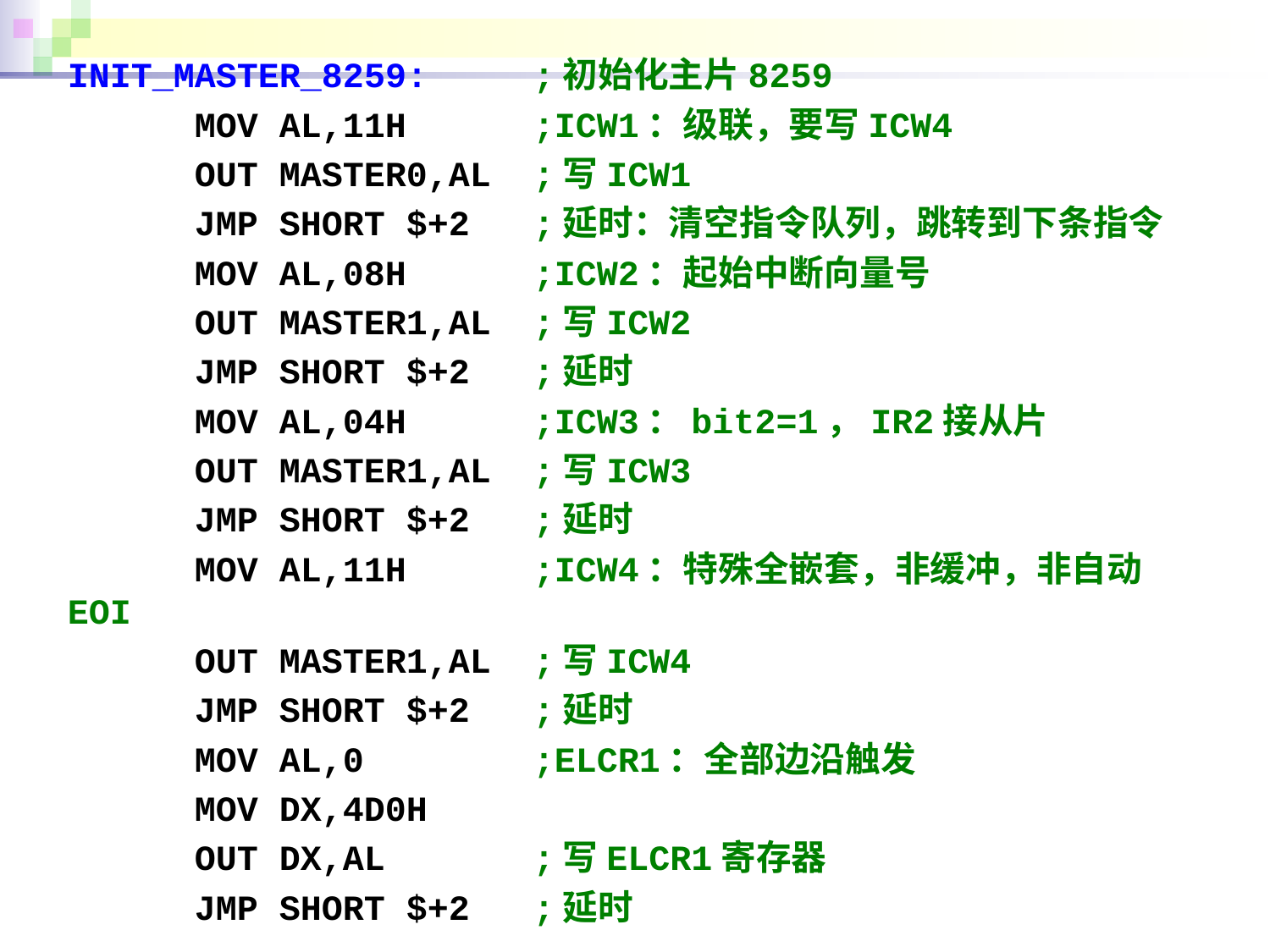

INIT_MASTER_8259:     ;初始化主片8259
      MOV AL,11H      ;ICW1：级联，要写ICW4
      OUT MASTER0,AL  ;写ICW1
      JMP SHORT $+2   ;延时：清空指令队列，跳转到下条指令
      MOV AL,08H      ;ICW2：起始中断向量号
      OUT MASTER1,AL  ;写ICW2
      JMP SHORT $+2   ;延时
      MOV AL,04H      ;ICW3：bit2=1，IR2接从片
      OUT MASTER1,AL  ;写ICW3
      JMP SHORT $+2   ;延时
      MOV AL,11H      ;ICW4：特殊全嵌套，非缓冲，非自动EOI
      OUT MASTER1,AL  ;写ICW4
      JMP SHORT $+2   ;延时
      MOV AL,0        ;ELCR1：全部边沿触发
      MOV DX,4D0H
      OUT DX,AL       ;写ELCR1寄存器
      JMP SHORT $+2   ;延时

126